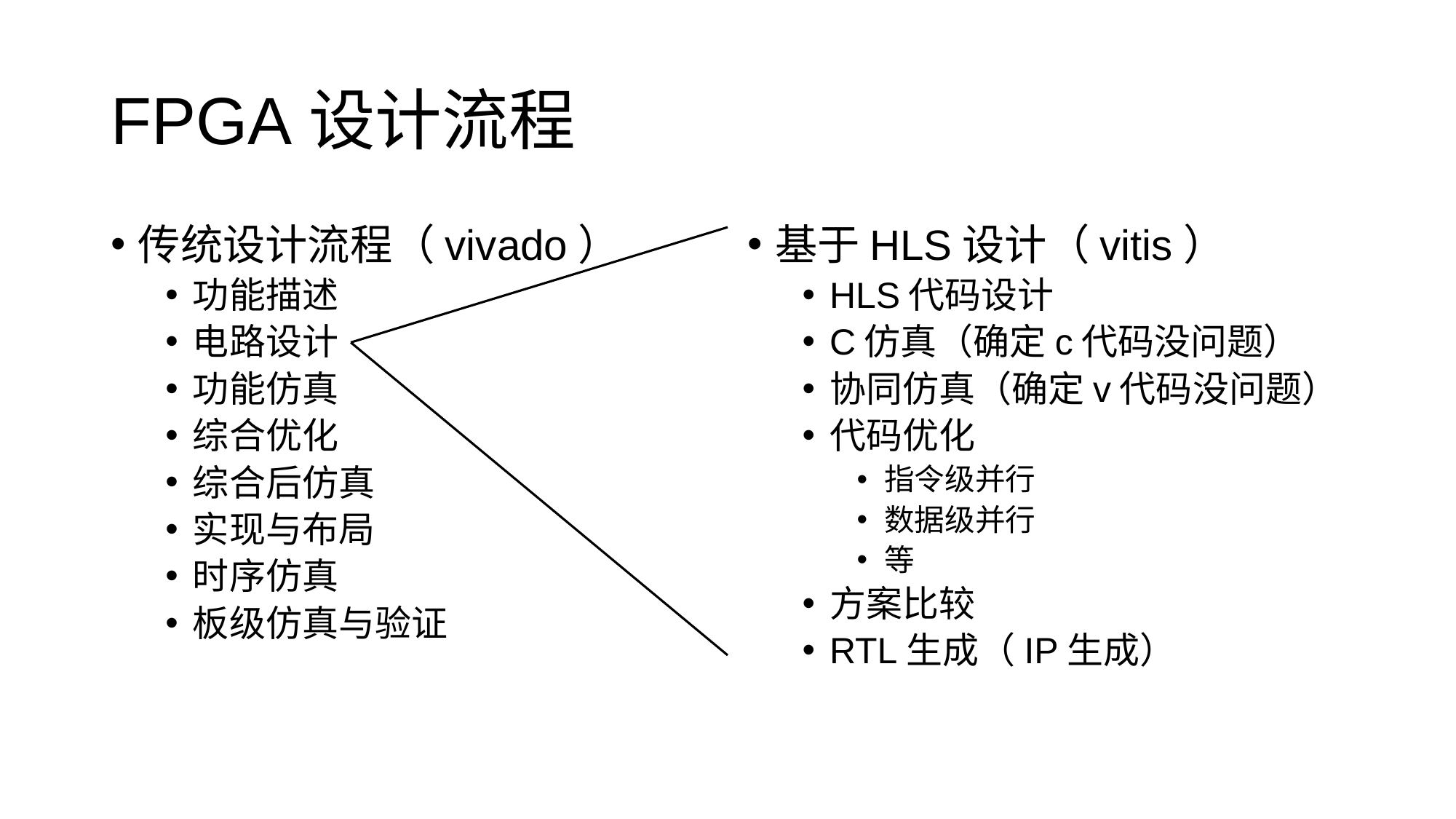

# FPGA设计流程
传统设计流程（vivado）
功能描述
电路设计
功能仿真
综合优化
综合后仿真
实现与布局
时序仿真
板级仿真与验证
基于HLS设计（vitis）
HLS代码设计
C仿真（确定c代码没问题）
协同仿真（确定v代码没问题）
代码优化
指令级并行
数据级并行
等
方案比较
RTL生成（IP生成）